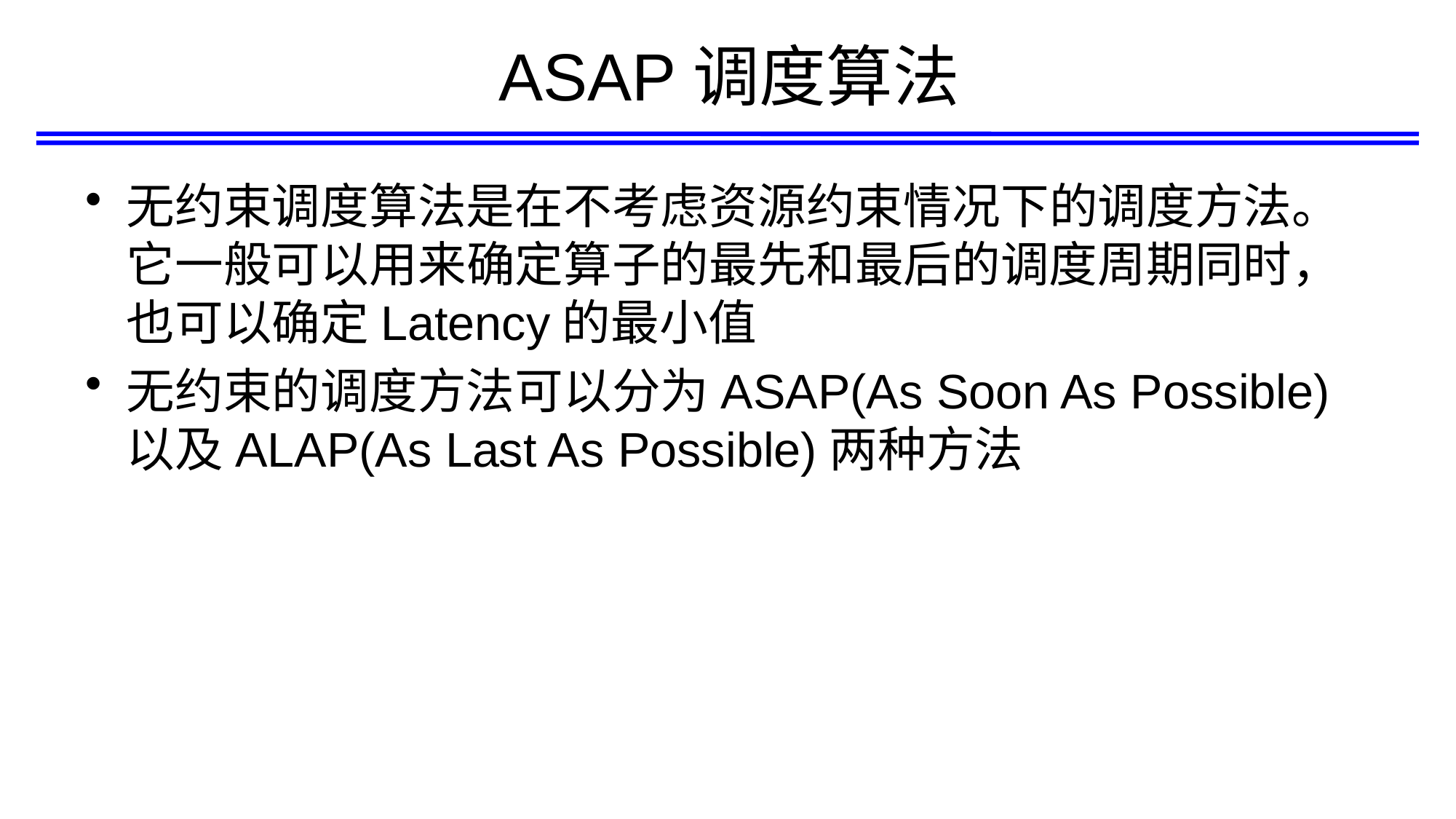

# ASAP调度算法
无约束调度算法是在不考虑资源约束情况下的调度方法。它一般可以用来确定算子的最先和最后的调度周期同时，也可以确定Latency的最小值
无约束的调度方法可以分为ASAP(As Soon As Possible)以及ALAP(As Last As Possible)两种方法